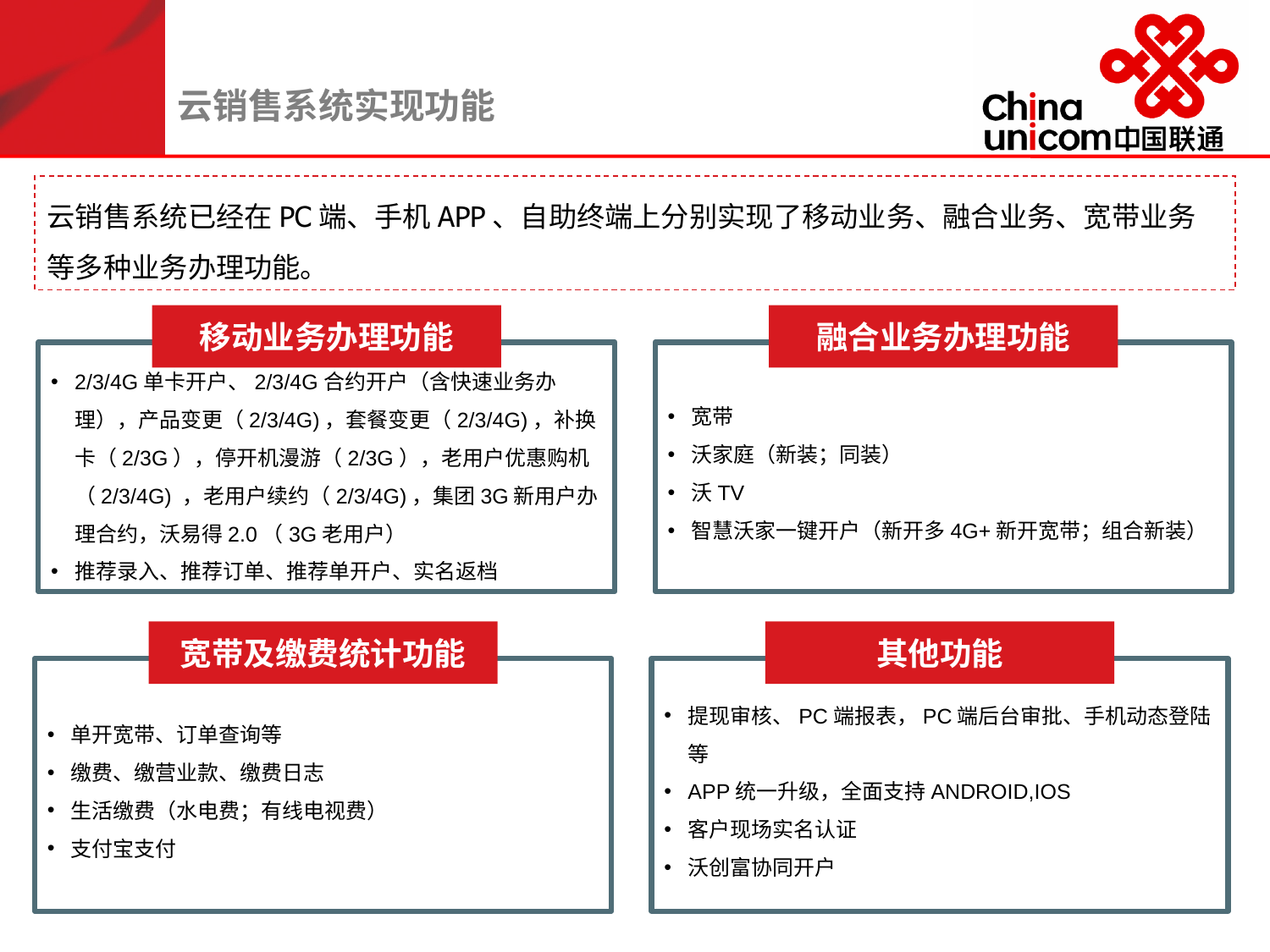

云销售系统实现功能
云销售系统已经在PC端、手机APP、自助终端上分别实现了移动业务、融合业务、宽带业务等多种业务办理功能。
移动业务办理功能
融合业务办理功能

2/3/4G单卡开户、2/3/4G合约开户（含快速业务办理），产品变更（2/3/4G)，套餐变更（2/3/4G)，补换卡（2/3G），停开机漫游（2/3G），老用户优惠购机（2/3/4G) ，老用户续约（2/3/4G)，集团3G新用户办理合约，沃易得2.0（3G老用户）
推荐录入、推荐订单、推荐单开户、实名返档
补换卡
宽带
沃家庭（新装；同装）
沃TV
智慧沃家一键开户（新开多4G+新开宽带；组合新装）
宽带及缴费统计功能
其他功能
单开宽带、订单查询等
缴费、缴营业款、缴费日志
生活缴费（水电费；有线电视费）
支付宝支付
提现审核、PC端报表，PC端后台审批、手机动态登陆等
APP统一升级，全面支持ANDROID,IOS
客户现场实名认证
沃创富协同开户